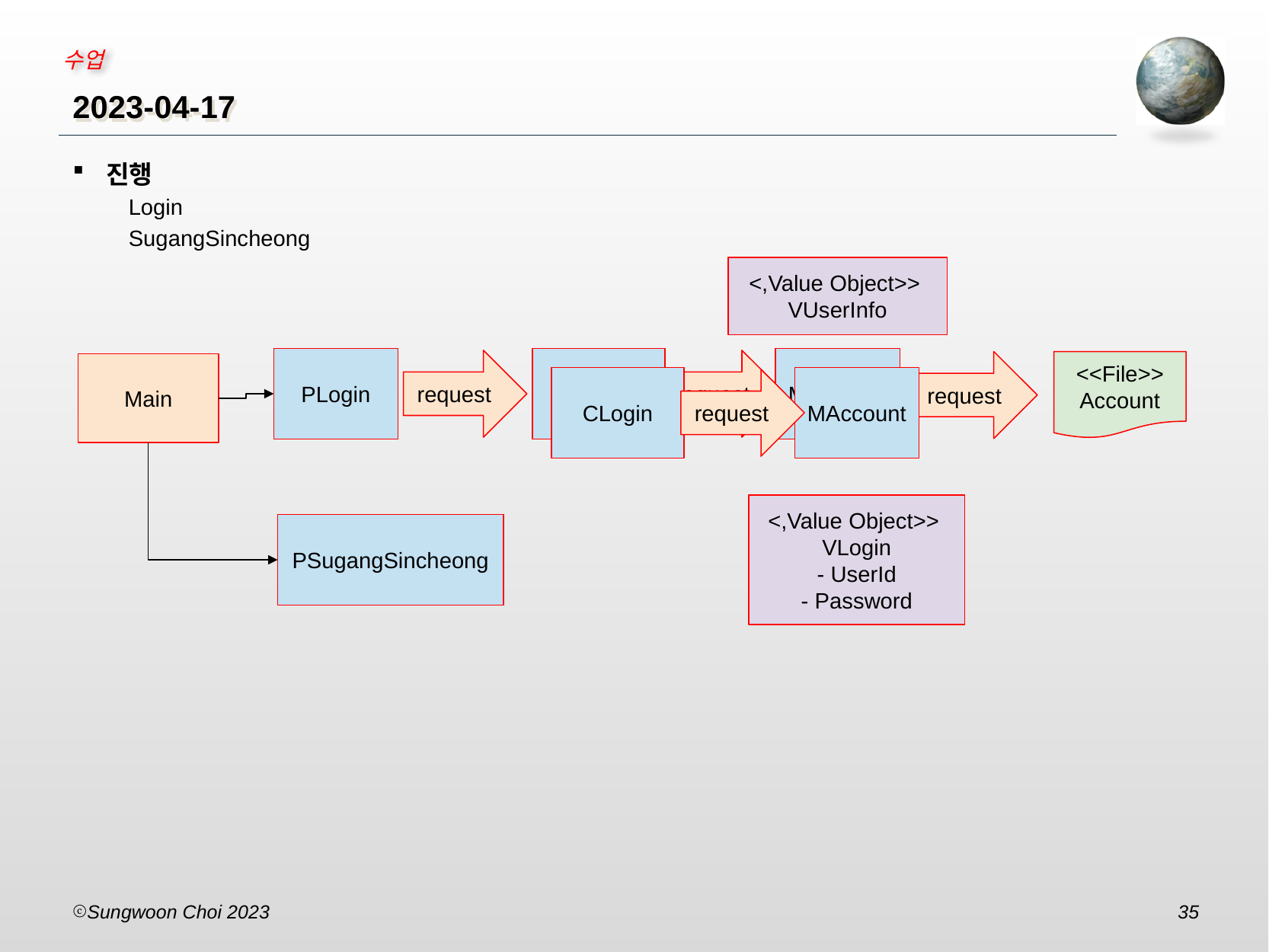

# 2023-04-17

진행
Login
SugangSincheong
<,Value Object>>
VUserInfo
PLogin
CLongin
MAccount
request
request
request
<<File>>
Account
Main
CLogin
MAccount
request
<,Value Object>>
VLogin
- UserId
- Password
PSugangSincheong
Sungwoon Choi 2023
35